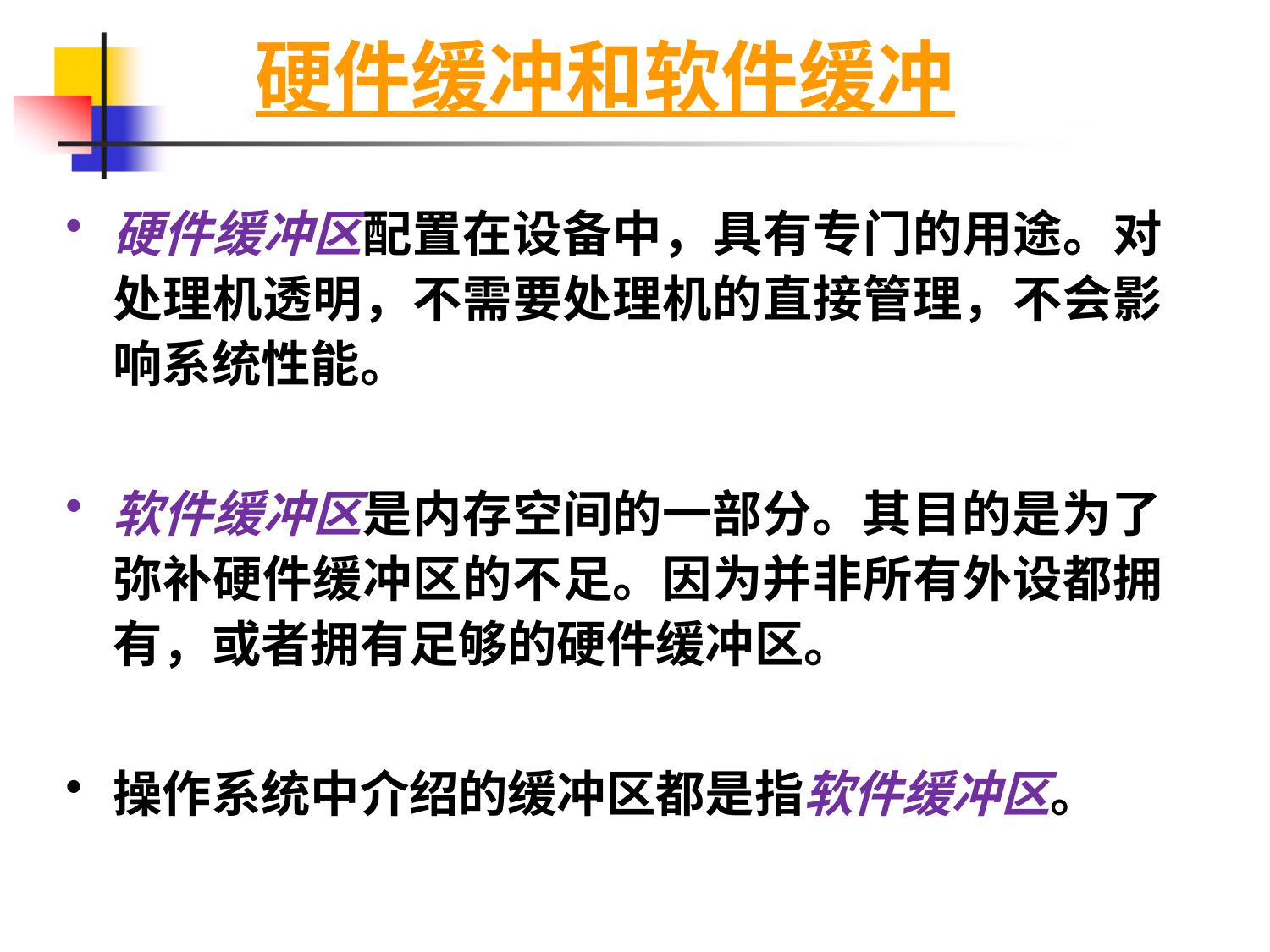

# 硬件缓冲和软件缓冲
硬件缓冲区配置在设备中，具有专门的用途。对处理机透明，不需要处理机的直接管理，不会影响系统性能。

软件缓冲区是内存空间的一部分。其目的是为了弥补硬件缓冲区的不足。因为并非所有外设都拥有，或者拥有足够的硬件缓冲区。

操作系统中介绍的缓冲区都是指软件缓冲区。